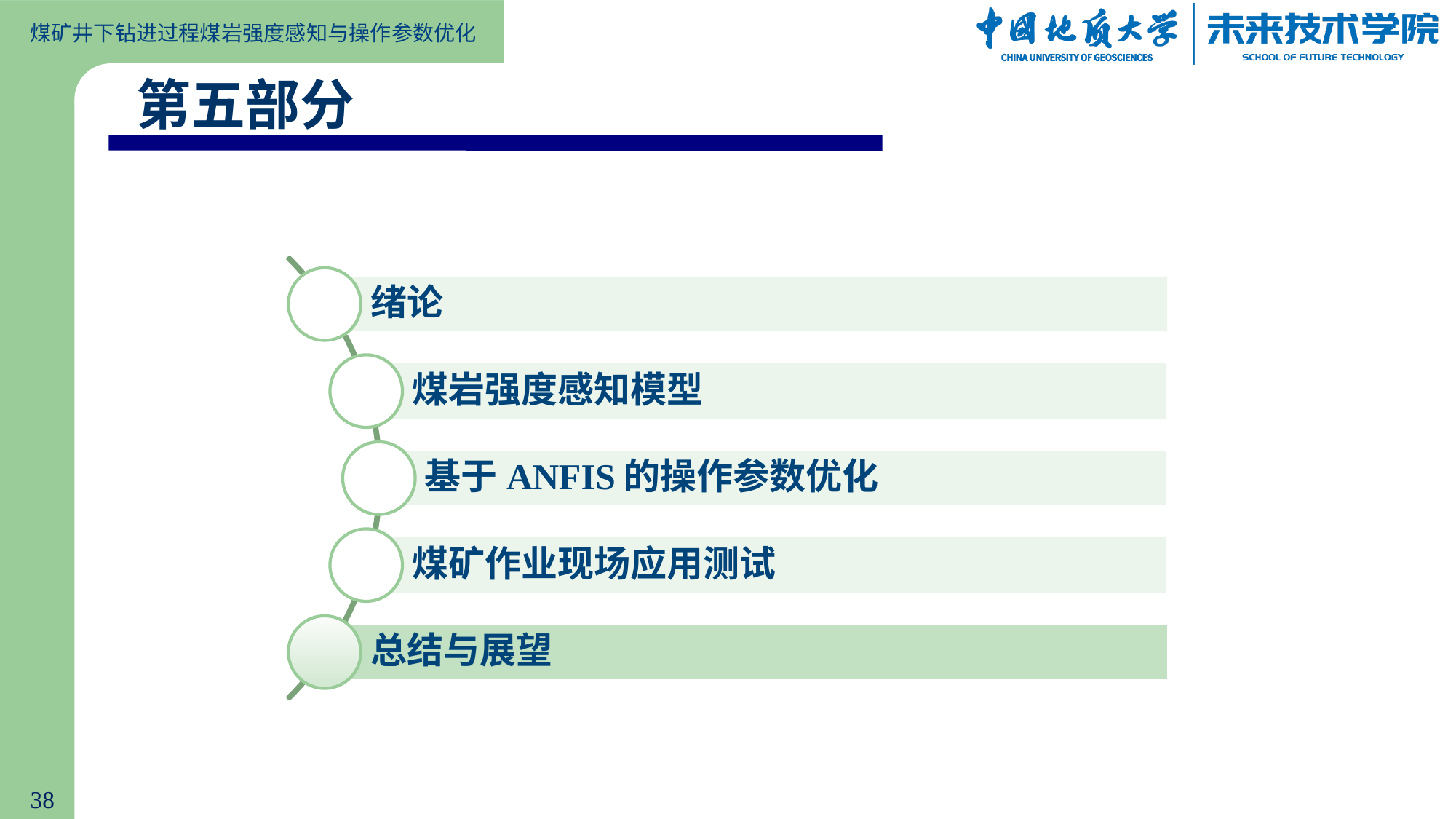

第五部分
绪论
煤岩强度感知模型
基于ANFIS的操作参数优化
煤矿作业现场应用测试
总结与展望
38